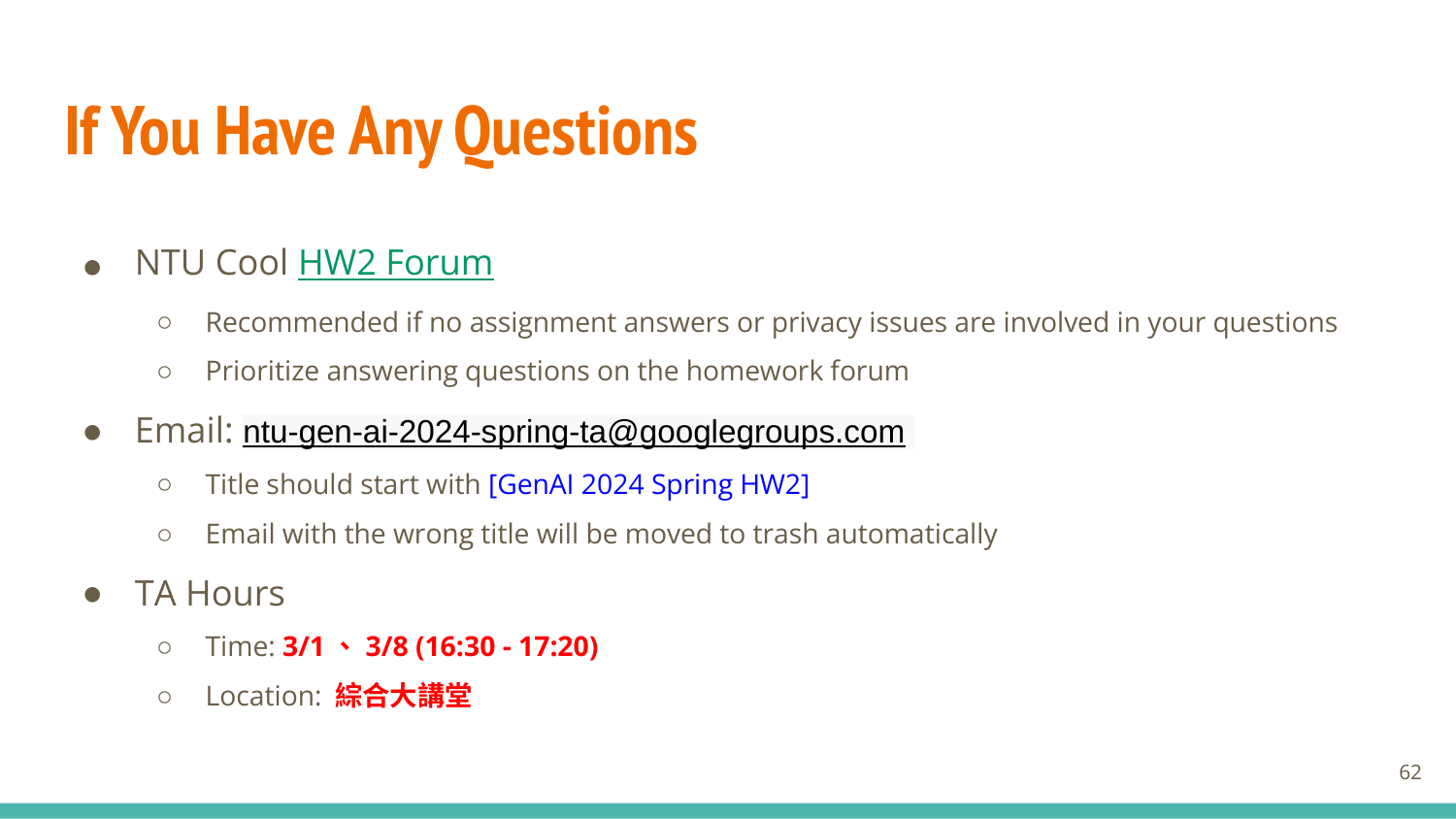

# If You Have Any Questions
NTU Cool HW2 Forum
Recommended if no assignment answers or privacy issues are involved in your questions
Prioritize answering questions on the homework forum
Email: ntu-gen-ai-2024-spring-ta@googlegroups.com
Title should start with [GenAI 2024 Spring HW2]
Email with the wrong title will be moved to trash automatically
TA Hours
Time: 3/1、3/8 (16:30 - 17:20)
Location: 綜合大講堂
62